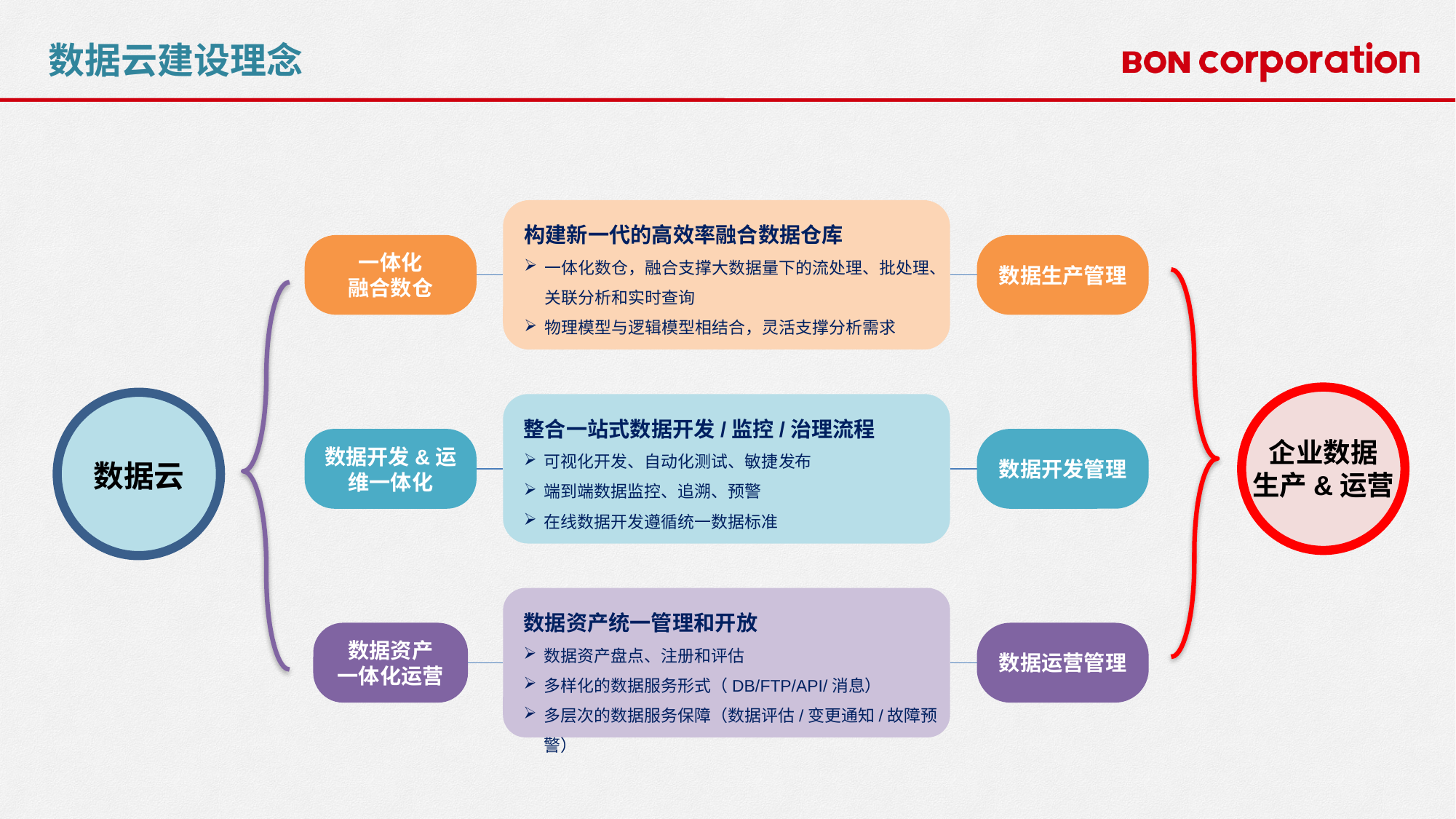

数据云建设理念

构建新一代的高效率融合数据仓库
一体化数仓，融合支撑大数据量下的流处理、批处理、关联分析和实时查询
物理模型与逻辑模型相结合，灵活支撑分析需求

一体化
融合数仓
数据生产管理

整合一站式数据开发/监控/治理流程
可视化开发、自动化测试、敏捷发布
端到端数据监控、追溯、预警
在线数据开发遵循统一数据标准
数据开发&运维一体化
数据开发管理
企业数据
生产&运营
数据云

数据资产统一管理和开放
数据资产盘点、注册和评估
多样化的数据服务形式（DB/FTP/API/消息）
多层次的数据服务保障（数据评估/变更通知/故障预警）
数据资产
一体化运营
数据运营管理